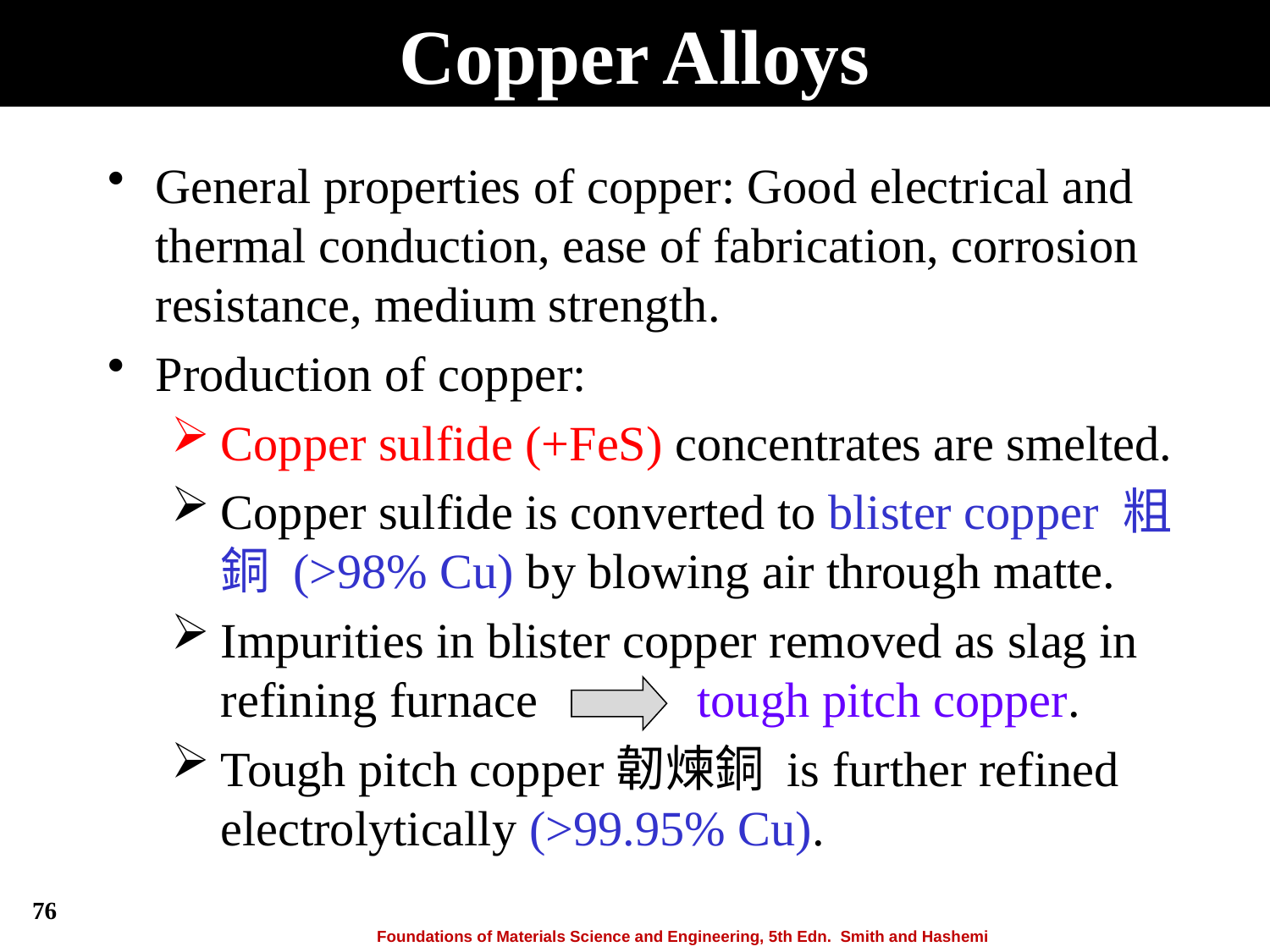

# Copper Alloys
General properties of copper: Good electrical and thermal conduction, ease of fabrication, corrosion resistance, medium strength.
Production of copper:
Copper sulfide (+FeS) concentrates are smelted.
Copper sulfide is converted to blister copper 粗銅 (>98% Cu) by blowing air through matte.
Impurities in blister copper removed as slag in refining furnace             tough pitch copper.
Tough pitch copper韌煉銅 is further refined electrolytically (>99.95% Cu).

76